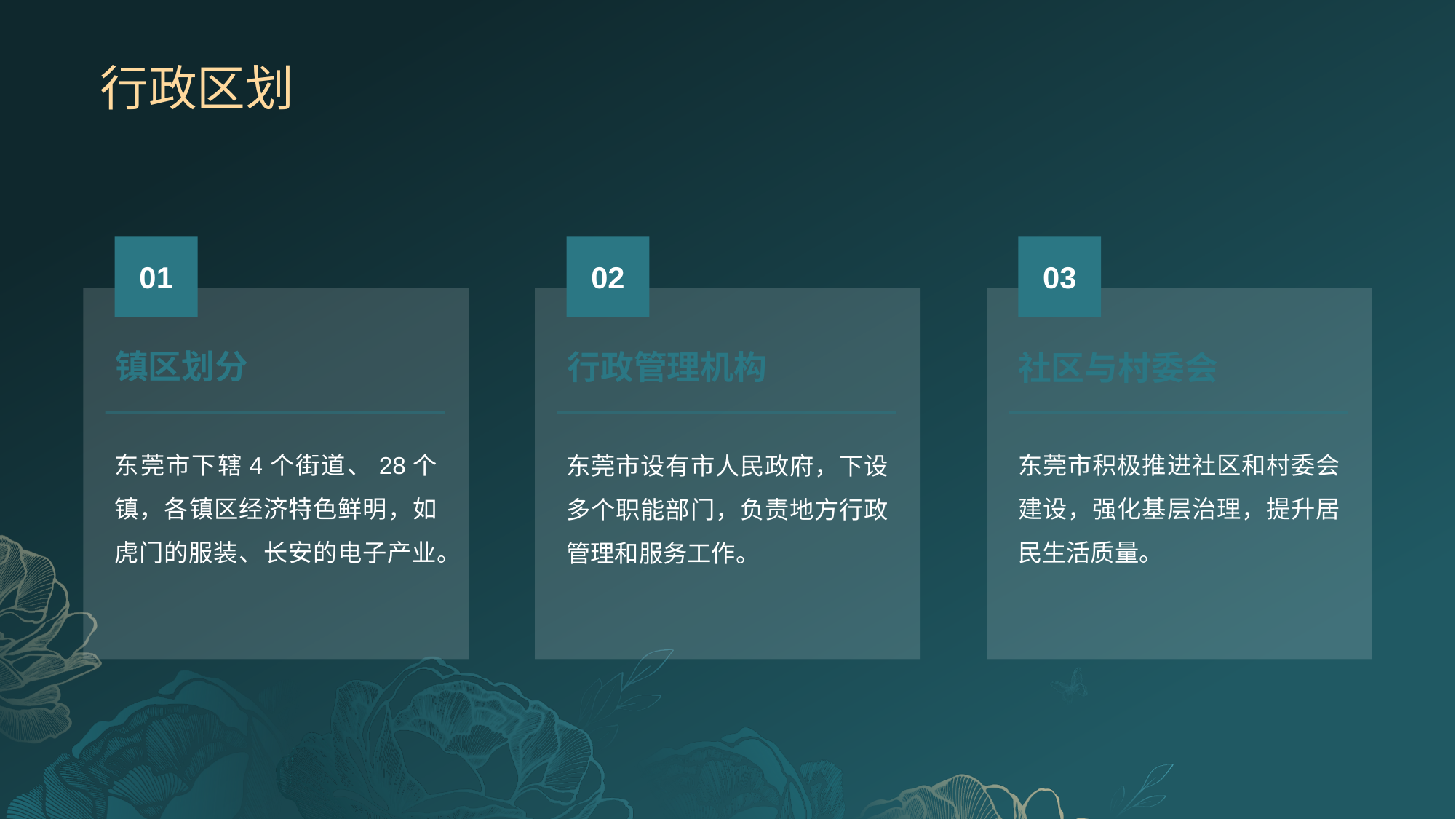

# 行政区划
01
02
03

镇区划分
行政管理机构
社区与村委会
东莞市下辖4个街道、28个镇，各镇区经济特色鲜明，如虎门的服装、长安的电子产业。
东莞市积极推进社区和村委会建设，强化基层治理，提升居民生活质量。
东莞市设有市人民政府，下设多个职能部门，负责地方行政管理和服务工作。